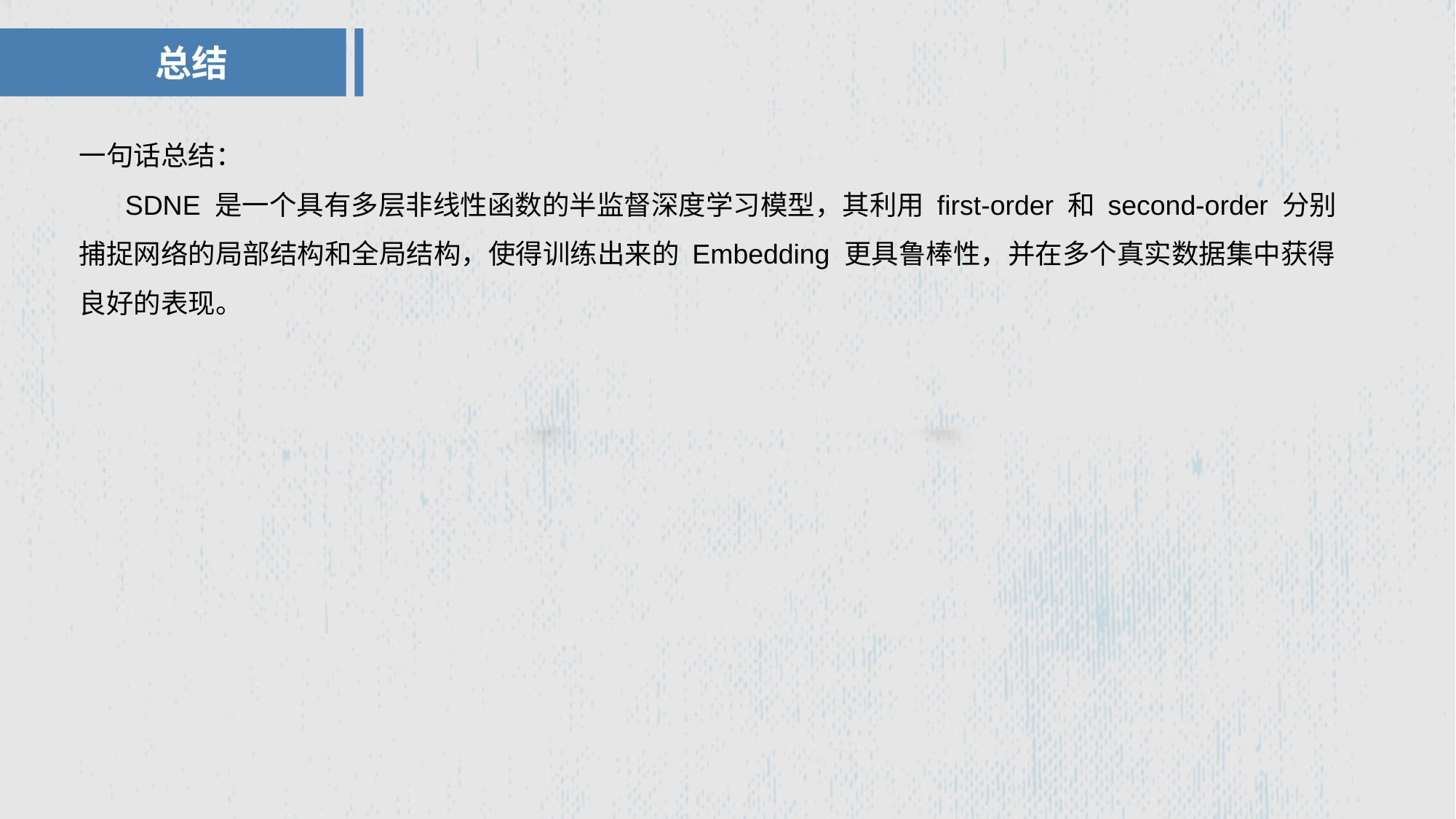

总结
一句话总结：
      SDNE 是一个具有多层非线性函数的半监督深度学习模型，其利用 first-order 和 second-order 分别捕捉网络的局部结构和全局结构，使得训练出来的 Embedding 更具鲁棒性，并在多个真实数据集中获得良好的表现。